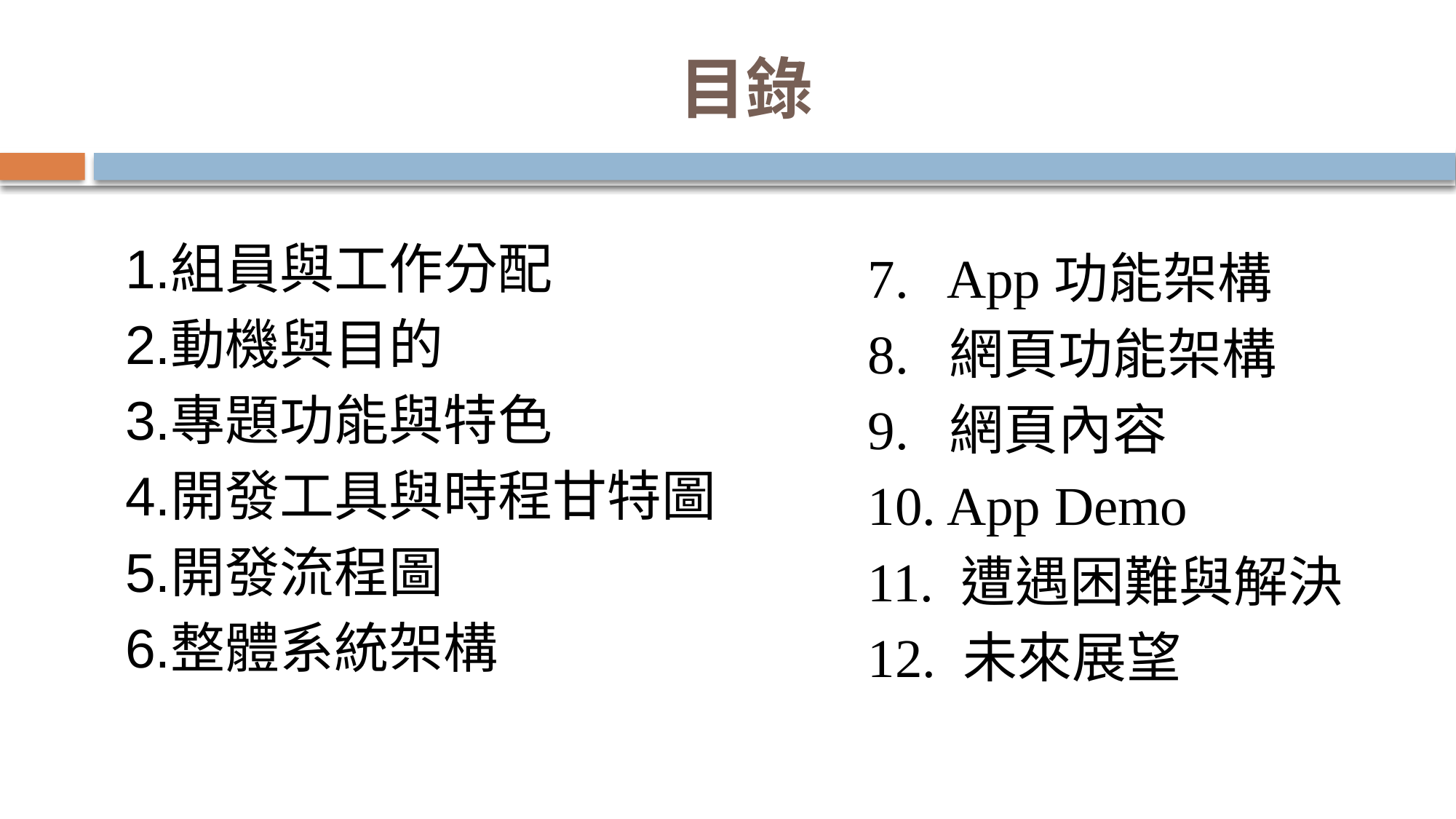

# 目錄
組員與工作分配
動機與目的
專題功能與特色
開發工具與時程甘特圖
開發流程圖
整體系統架構

7.   App功能架構
8.  網頁功能架構
9.  網頁內容
10. App Demo
11. 遭遇困難與解決
12. 未來展望